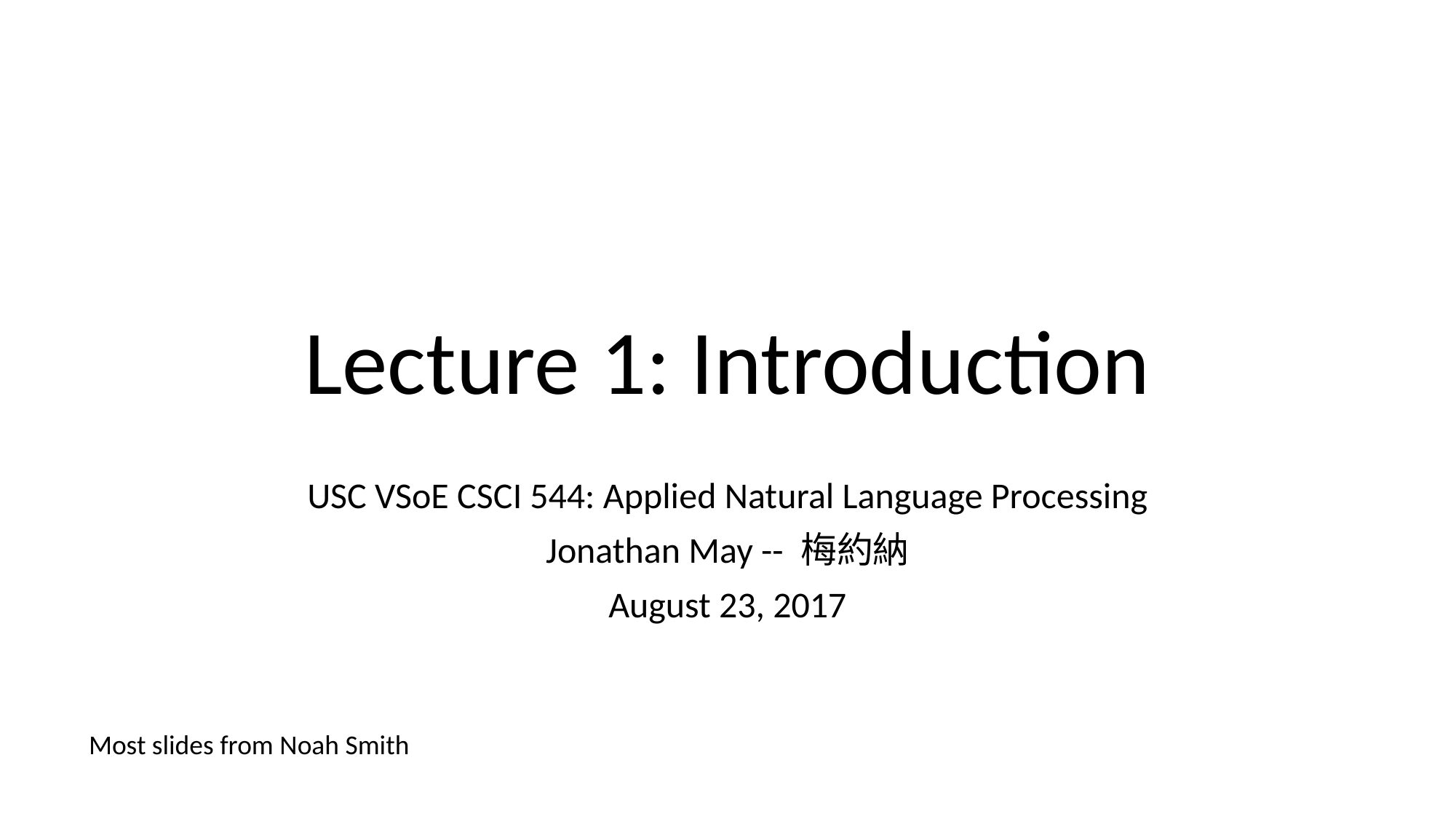

# Lecture 1: Introduction
USC VSoE CSCI 544: Applied Natural Language Processing
Jonathan May -- 梅約納
August 23, 2017
Most slides from Noah Smith